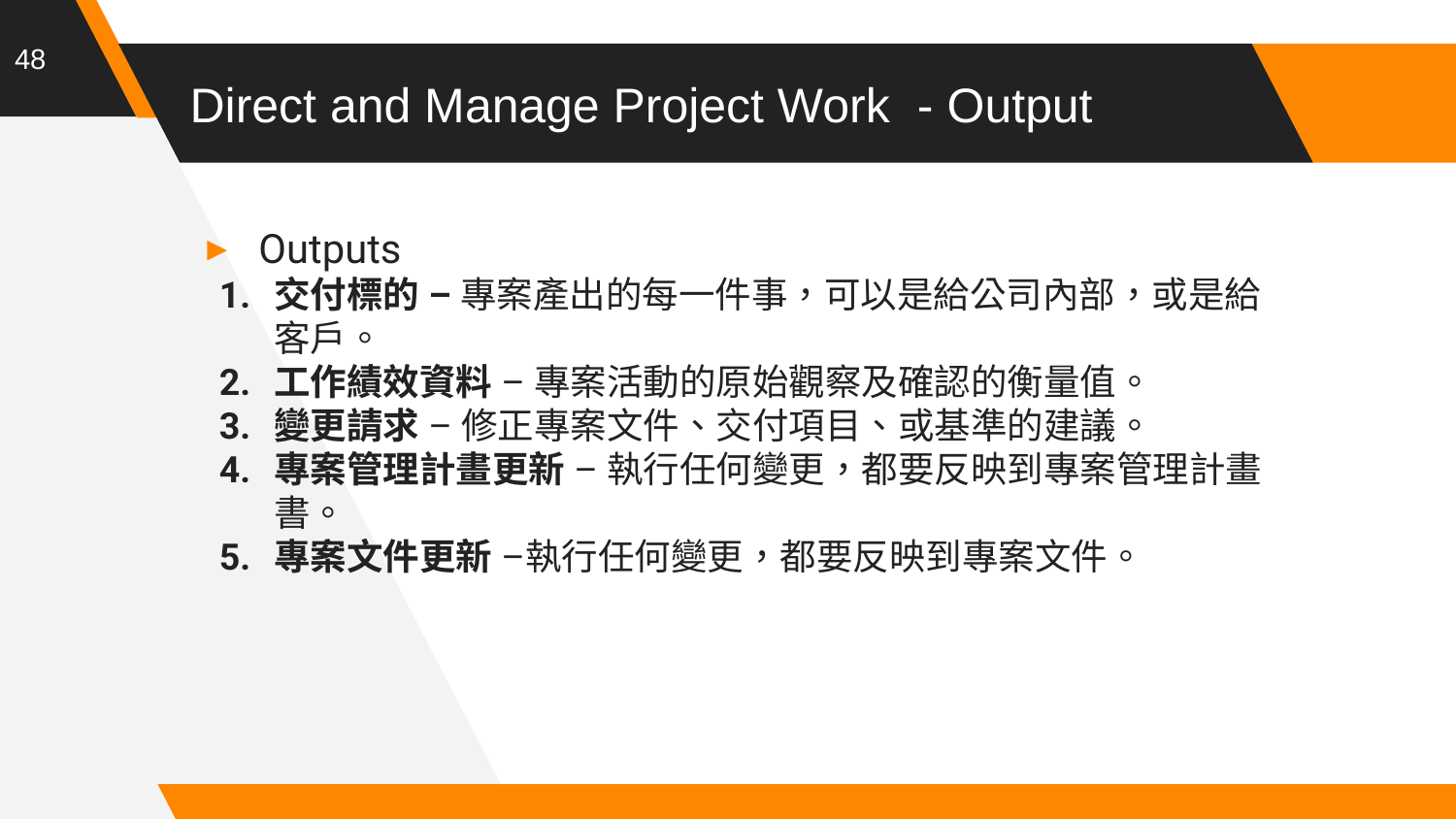

48
# Direct and Manage Project Work  - Output
Outputs
交付標的 – 專案產出的每一件事，可以是給公司內部，或是給客戶。
工作績效資料 – 專案活動的原始觀察及確認的衡量值。
變更請求 – 修正專案文件、交付項目、或基準的建議。
專案管理計畫更新 – 執行任何變更，都要反映到專案管理計畫書。
專案文件更新 –執行任何變更，都要反映到專案文件。